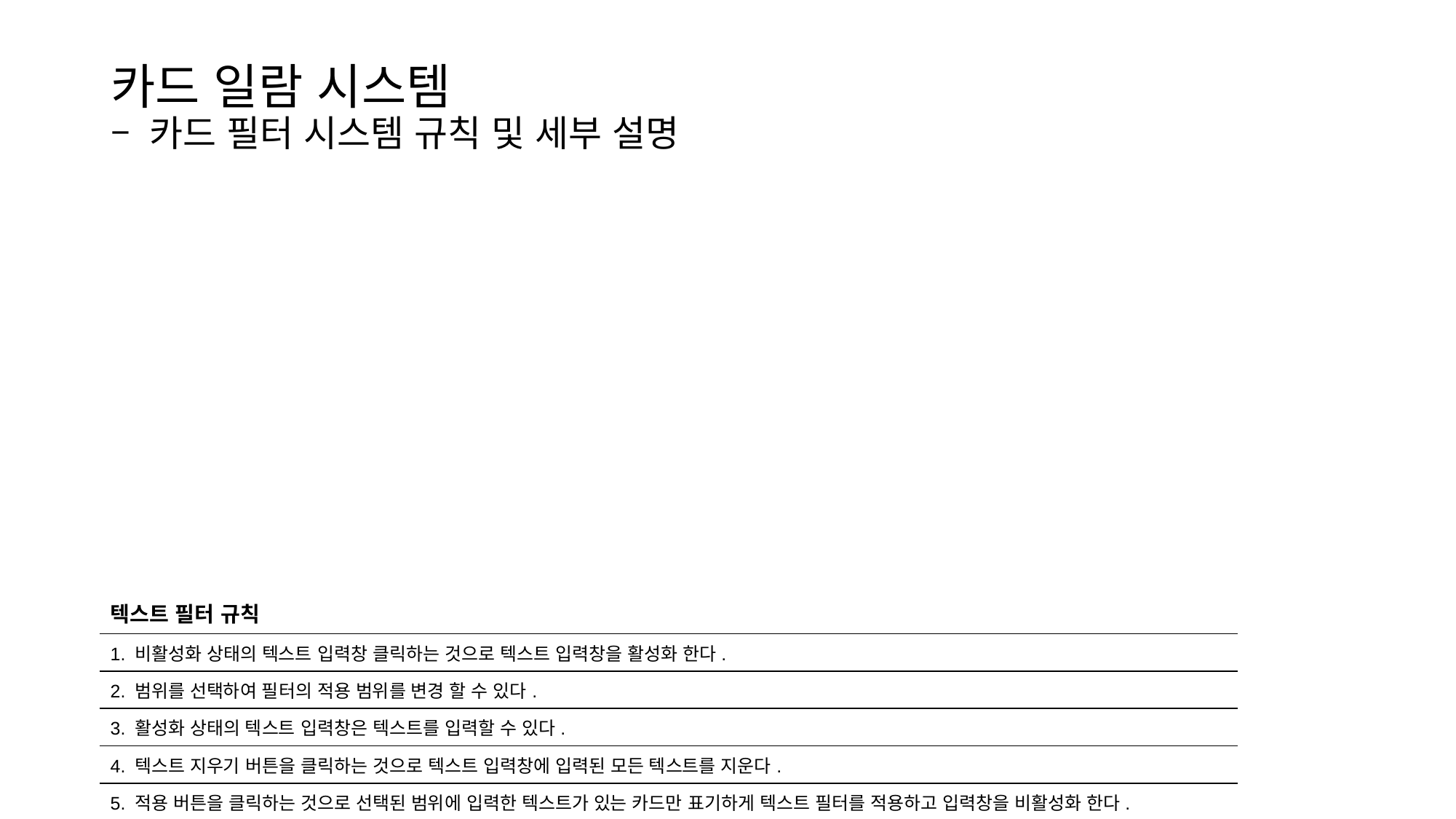

카드 일람 시스템
– 카드 필터 시스템 규칙 및 세부 설명
| 텍스트 필터 규칙 |
| --- |
| 1. 비활성화 상태의 텍스트 입력창 클릭하는 것으로 텍스트 입력창을 활성화 한다. |
| 2. 범위를 선택하여 필터의 적용 범위를 변경 할 수 있다. |
| 3. 활성화 상태의 텍스트 입력창은 텍스트를 입력할 수 있다. |
| 4. 텍스트 지우기 버튼을 클릭하는 것으로 텍스트 입력창에 입력된 모든 텍스트를 지운다. |
| 5. 적용 버튼을 클릭하는 것으로 선택된 범위에 입력한 텍스트가 있는 카드만 표기하게 텍스트 필터를 적용하고 입력창을 비활성화 한다. |